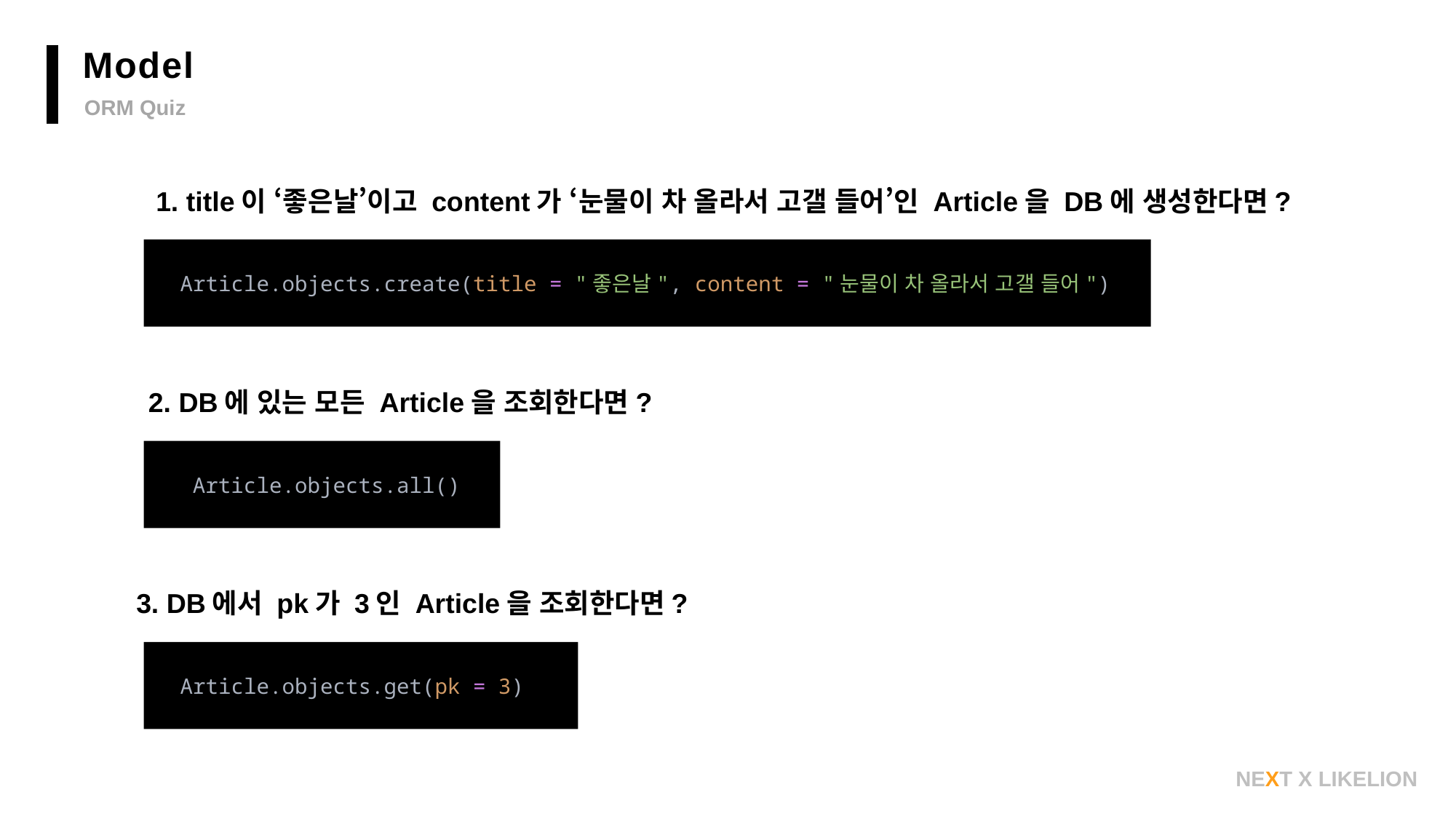

Model

ORM Quiz
1. title이 ‘좋은날’이고 content가 ‘눈물이 차 올라서 고갤 들어’인 Article을 DB에 생성한다면?

  Article.objects.create(title = "좋은날", content = "눈물이 차 올라서 고갤 들어")

2. DB에 있는 모든 Article을 조회한다면?

   Article.objects.all()

3. DB에서 pk가 3인 Article을 조회한다면?

  Article.objects.get(pk = 3)

NEXT X LIKELION